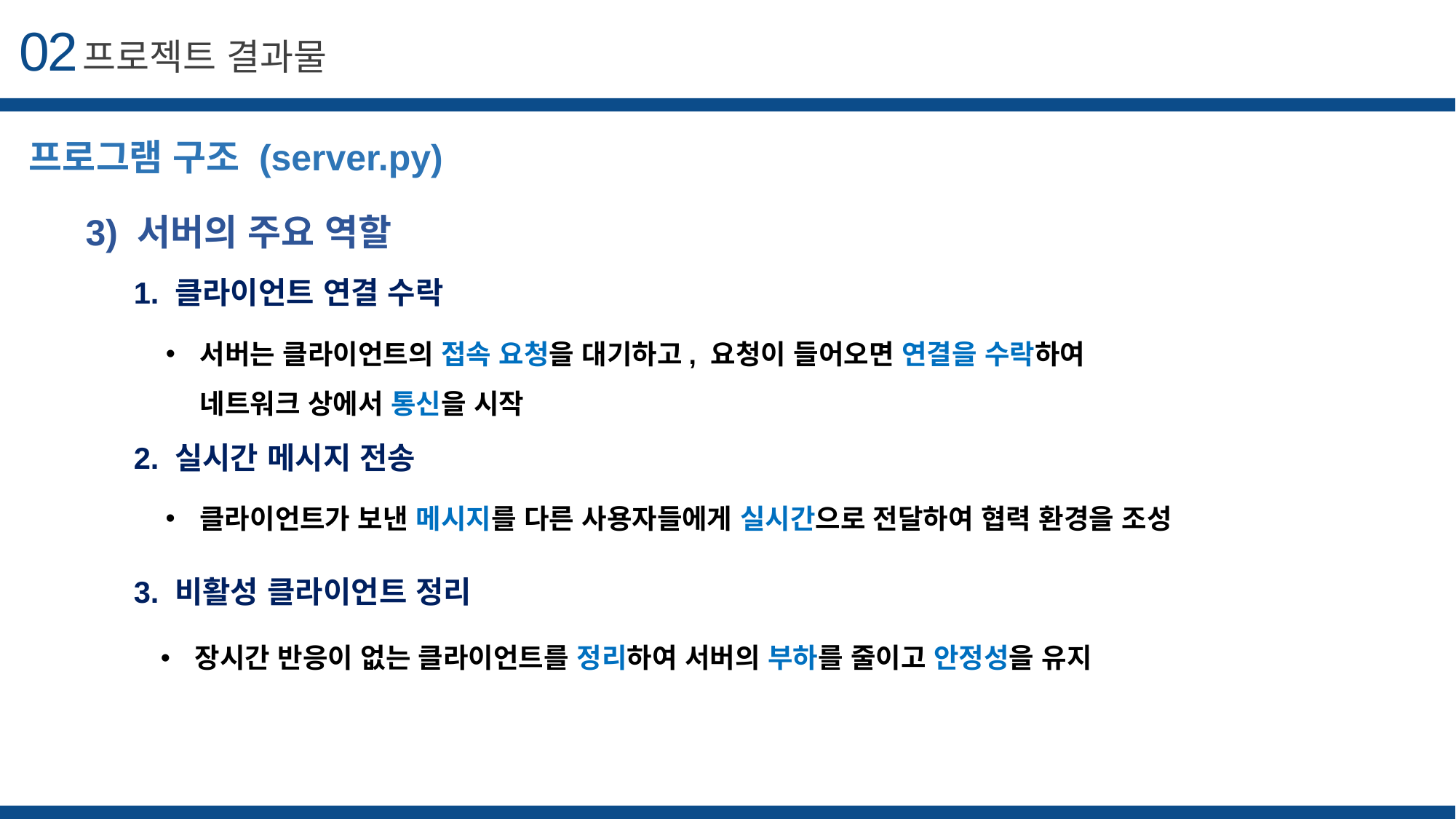

02
프로젝트 결과물

프로그램 구조 (server.py)
3) 서버의 주요 역할
1. 클라이언트 연결 수락
서버는 클라이언트의 접속 요청을 대기하고, 요청이 들어오면 연결을 수락하여
네트워크 상에서 통신을 시작
2. 실시간 메시지 전송
클라이언트가 보낸 메시지를 다른 사용자들에게 실시간으로 전달하여 협력 환경을 조성
3. 비활성 클라이언트 정리
장시간 반응이 없는 클라이언트를 정리하여 서버의 부하를 줄이고 안정성을 유지